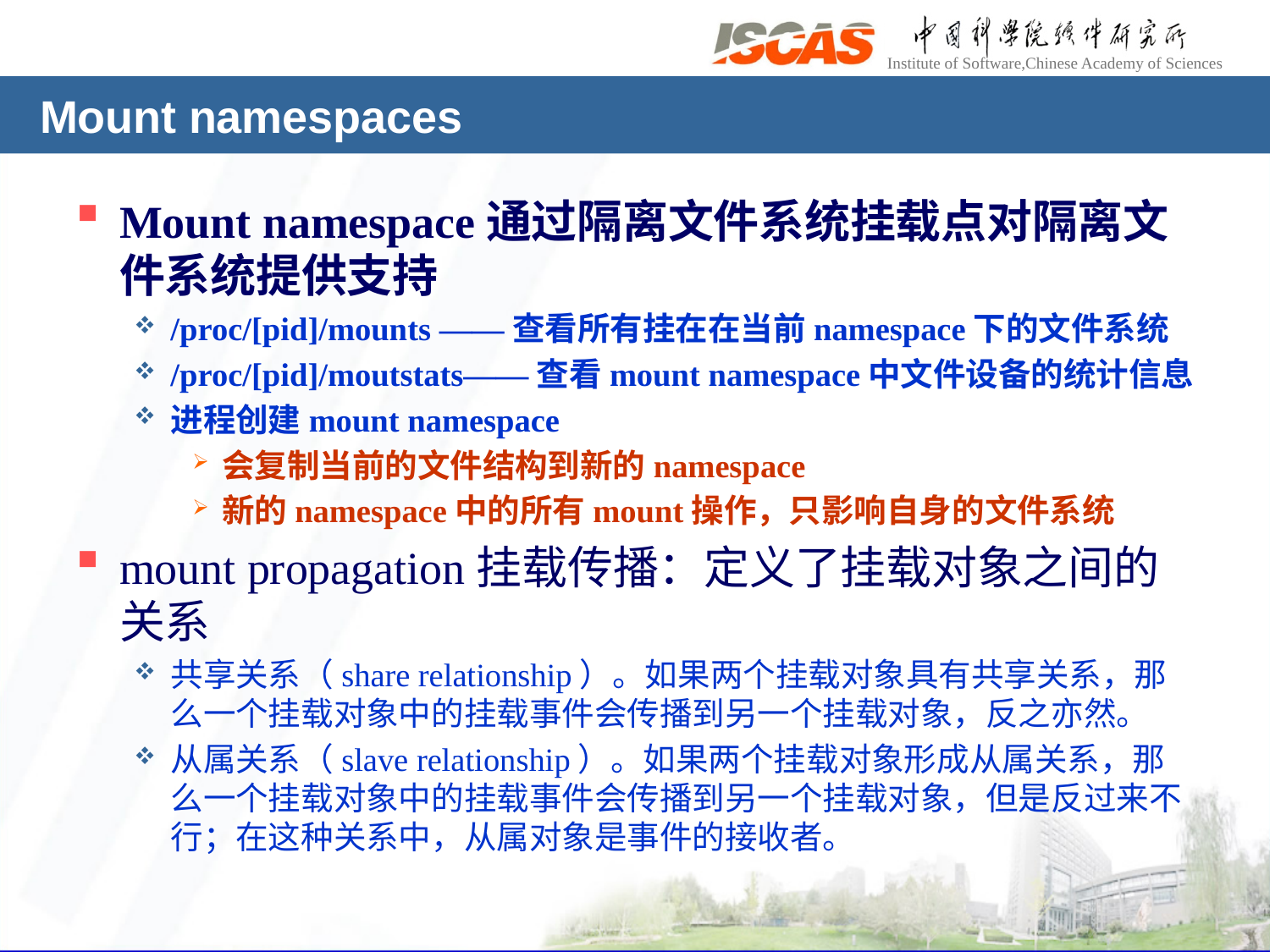

# Mount namespaces
Mount namespace通过隔离文件系统挂载点对隔离文件系统提供支持
/proc/[pid]/mounts ——查看所有挂在在当前namespace下的文件系统
/proc/[pid]/moutstats——查看mount namespace中文件设备的统计信息
进程创建mount namespace
会复制当前的文件结构到新的namespace
新的namespace中的所有mount操作，只影响自身的文件系统
mount propagation挂载传播：定义了挂载对象之间的关系
共享关系（share relationship）。如果两个挂载对象具有共享关系，那么一个挂载对象中的挂载事件会传播到另一个挂载对象，反之亦然。
从属关系（slave relationship）。如果两个挂载对象形成从属关系，那么一个挂载对象中的挂载事件会传播到另一个挂载对象，但是反过来不行；在这种关系中，从属对象是事件的接收者。